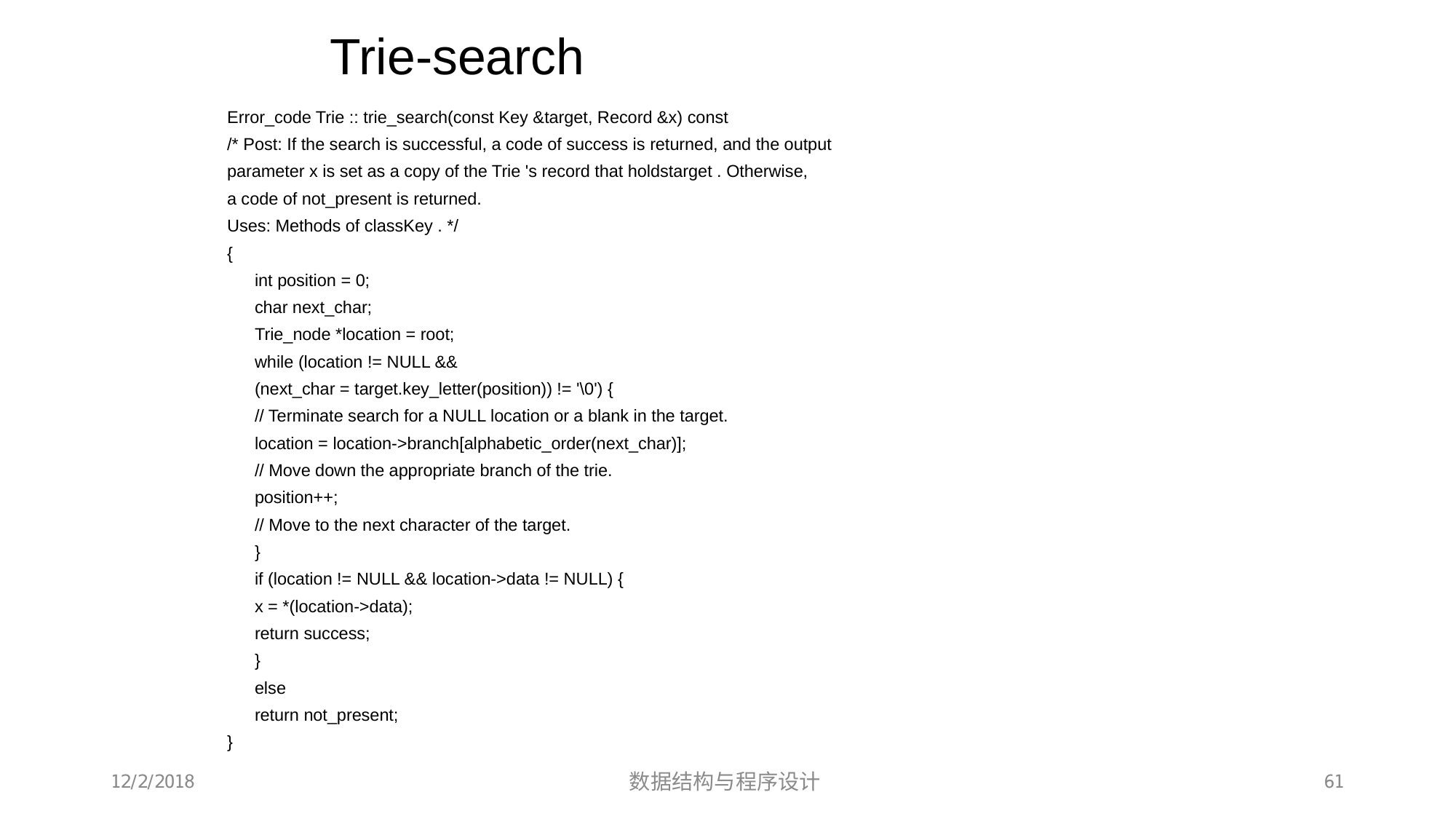

# Trie-search

Error_code Trie :: trie_search(const Key &target, Record &x) const
/* Post: If the search is successful, a code of success is returned, and the output
parameter x is set as a copy of the Trie 's record that holdstarget . Otherwise,
a code of not_present is returned.
Uses: Methods of classKey . */
{
	int position = 0;
	char next_char;
	Trie_node *location = root;
	while (location != NULL &&
		(next_char = target.key_letter(position)) != '\0') {
	// Terminate search for a NULL location or a blank in the target.
		location = location->branch[alphabetic_order(next_char)];
	// Move down the appropriate branch of the trie.
		position++;
	// Move to the next character of the target.
	}
	if (location != NULL && location->data != NULL) {
		x = *(location->data);
		return success;
	}
	else
		return not_present;
}
12/2/2018
数据结构与程序设计
61